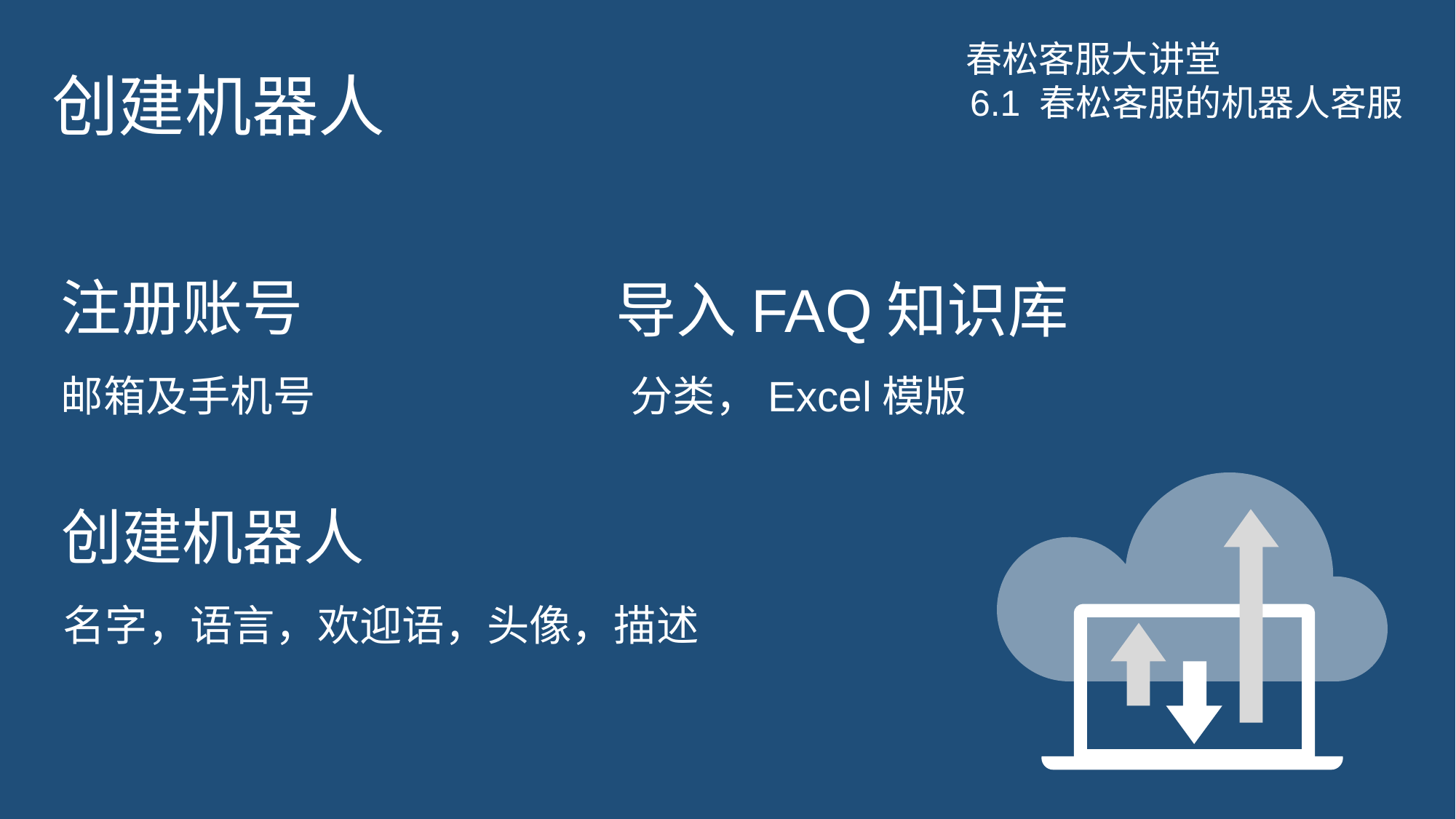

# 创建机器人
春松客服大讲堂
6.1 春松客服的机器人客服
注册账号
导入FAQ知识库
邮箱及手机号
分类，Excel模版
创建机器人

名字，语言，欢迎语，头像，描述